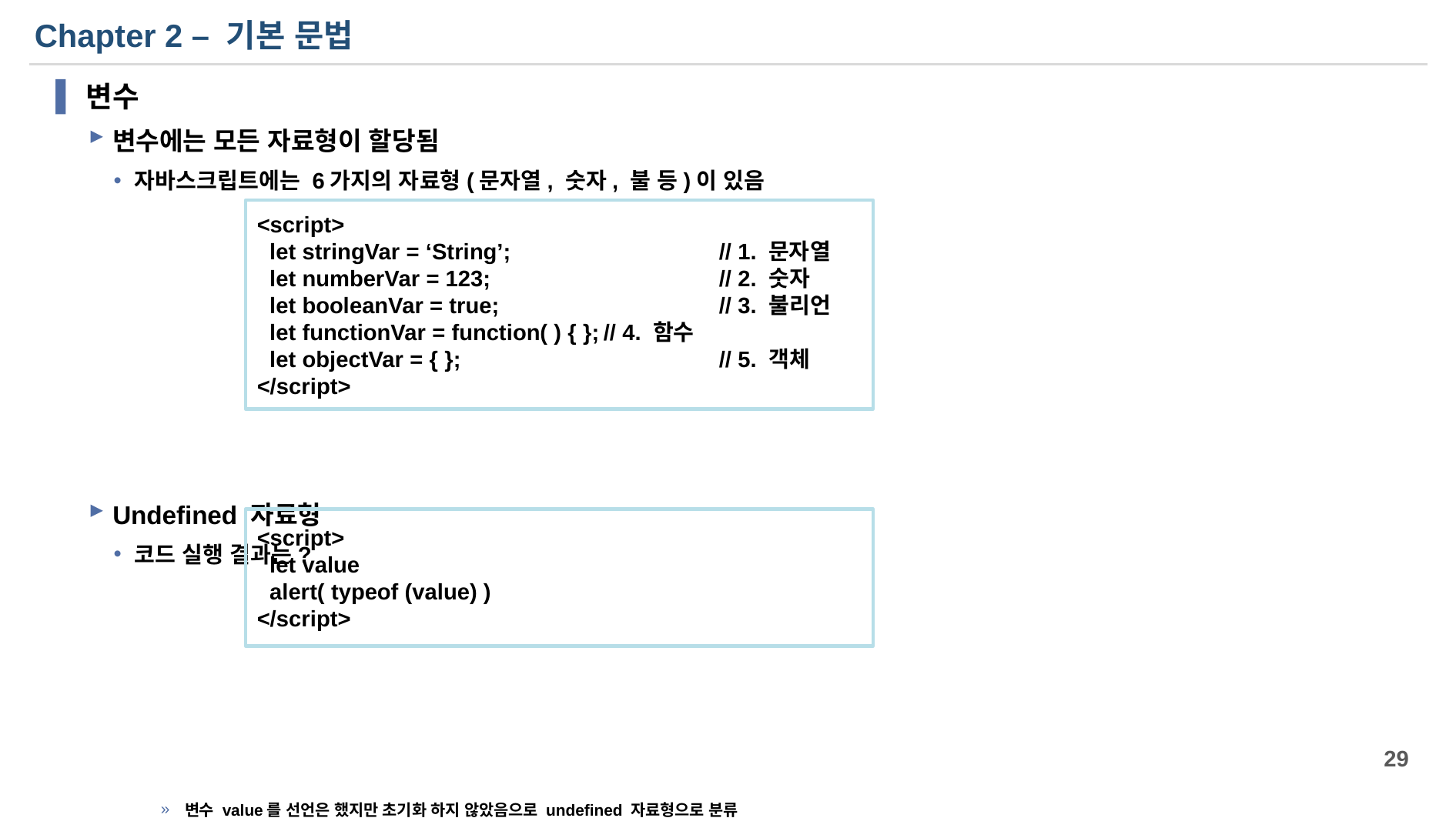

# Chapter 2 – 기본 문법
변수
변수에는 모든 자료형이 할당됨
자바스크립트에는 6가지의 자료형(문자열, 숫자, 불 등)이 있음

Undefined 자료형
코드 실행 결과는?

변수 value를 선언은 했지만 초기화 하지 않았음으로 undefined 자료형으로 분류

<script>
  let stringVar = ‘String’;		// 1. 문자열
  let numberVar = 123;		// 2. 숫자
  let booleanVar = true;		// 3. 불리언
  let functionVar = function( ) { };	// 4. 함수
  let objectVar = { };			// 5. 객체
</script>
<script>
  let value
  alert( typeof (value) )
</script>
29